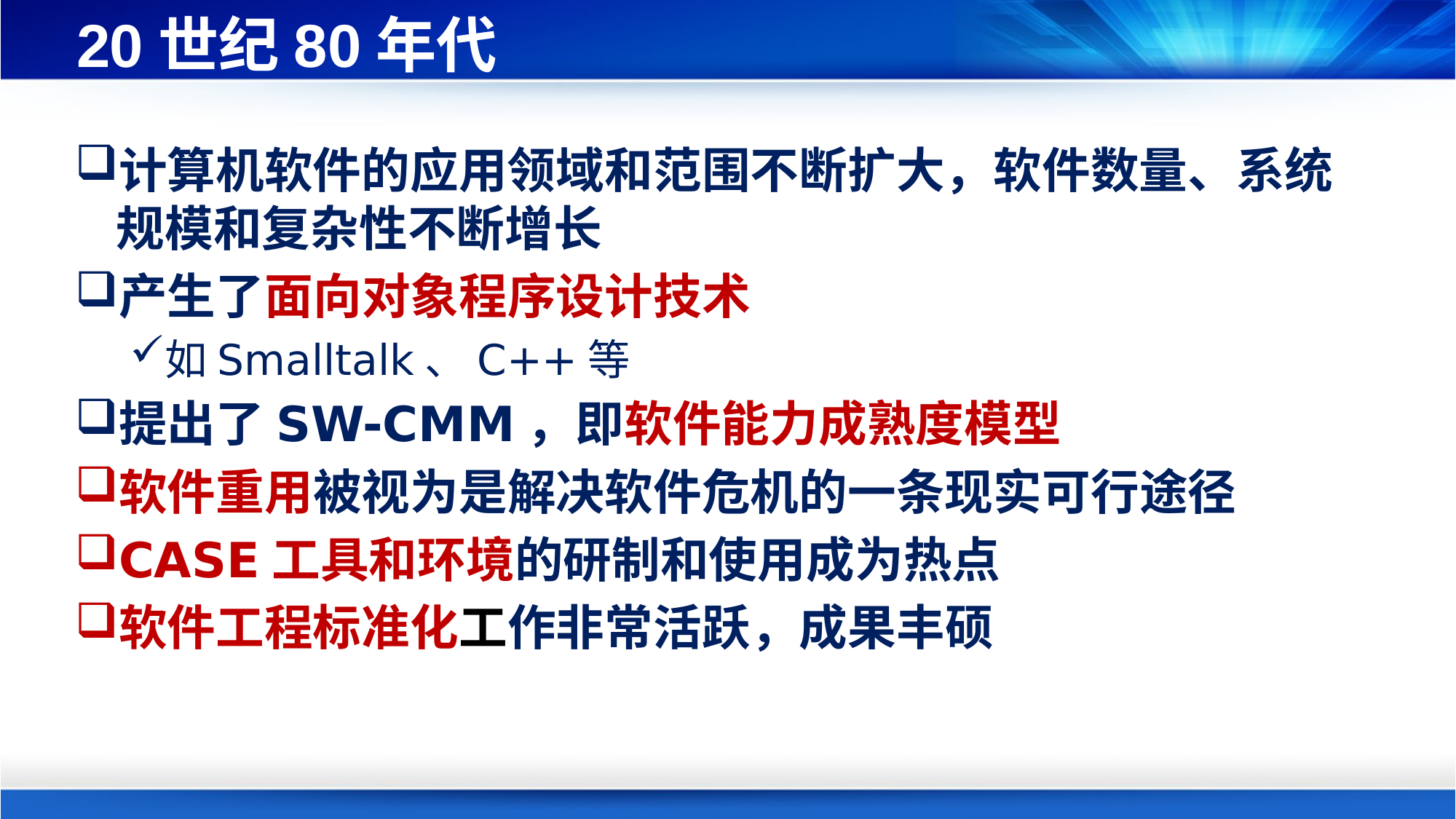

# 20世纪80年代
计算机软件的应用领域和范围不断扩大，软件数量、系统规模和复杂性不断增长
产生了面向对象程序设计技术
如Smalltalk、C++等
提出了SW-CMM，即软件能力成熟度模型
软件重用被视为是解决软件危机的一条现实可行途径
CASE工具和环境的研制和使用成为热点
软件工程标准化工作非常活跃，成果丰硕